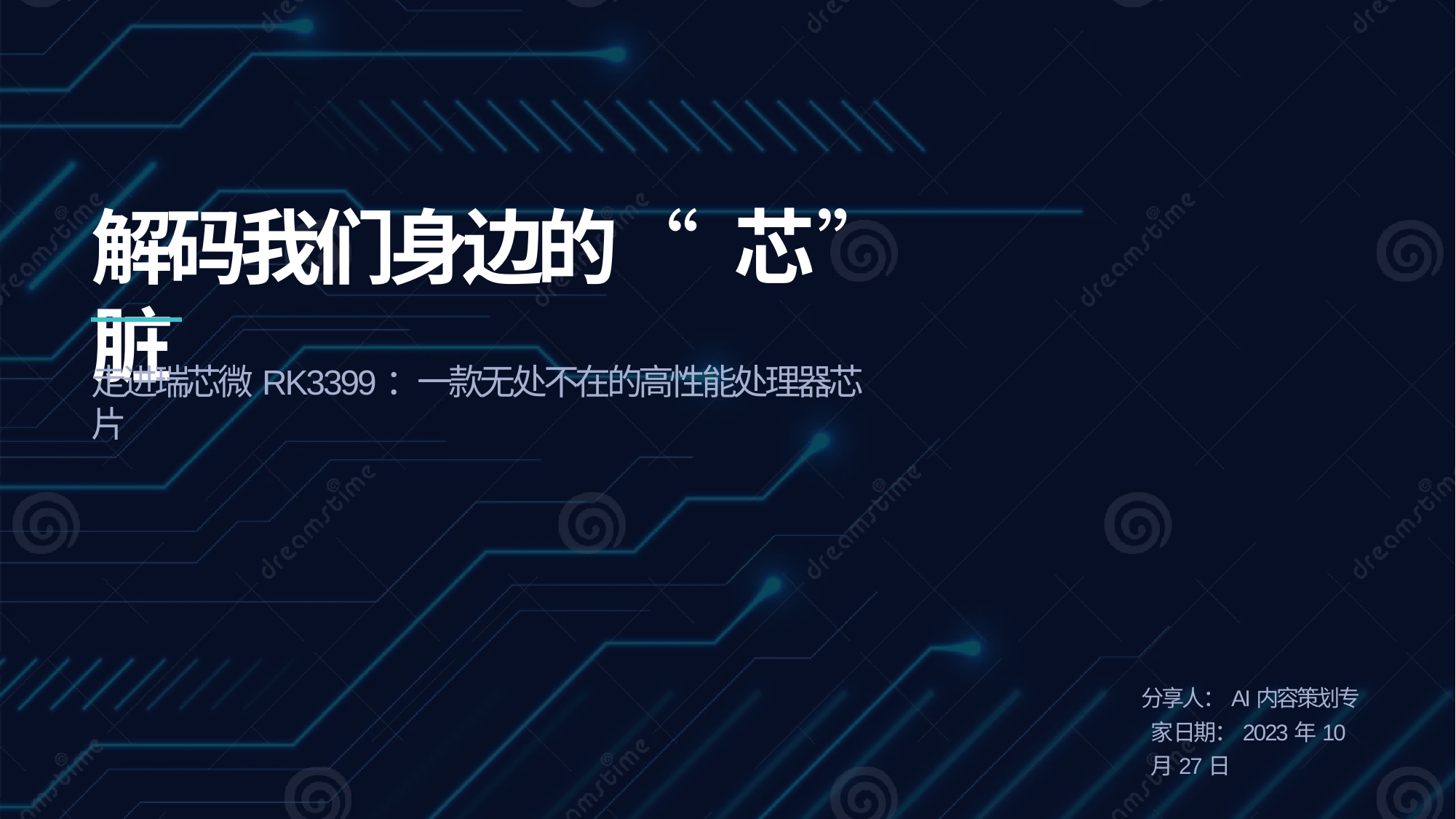

# 解码我们身边的“芯”脏

走进瑞芯微RK3399：一款无处不在的高性能处理器芯片
分享人：AI内容策划专家日期：2023年10月27日